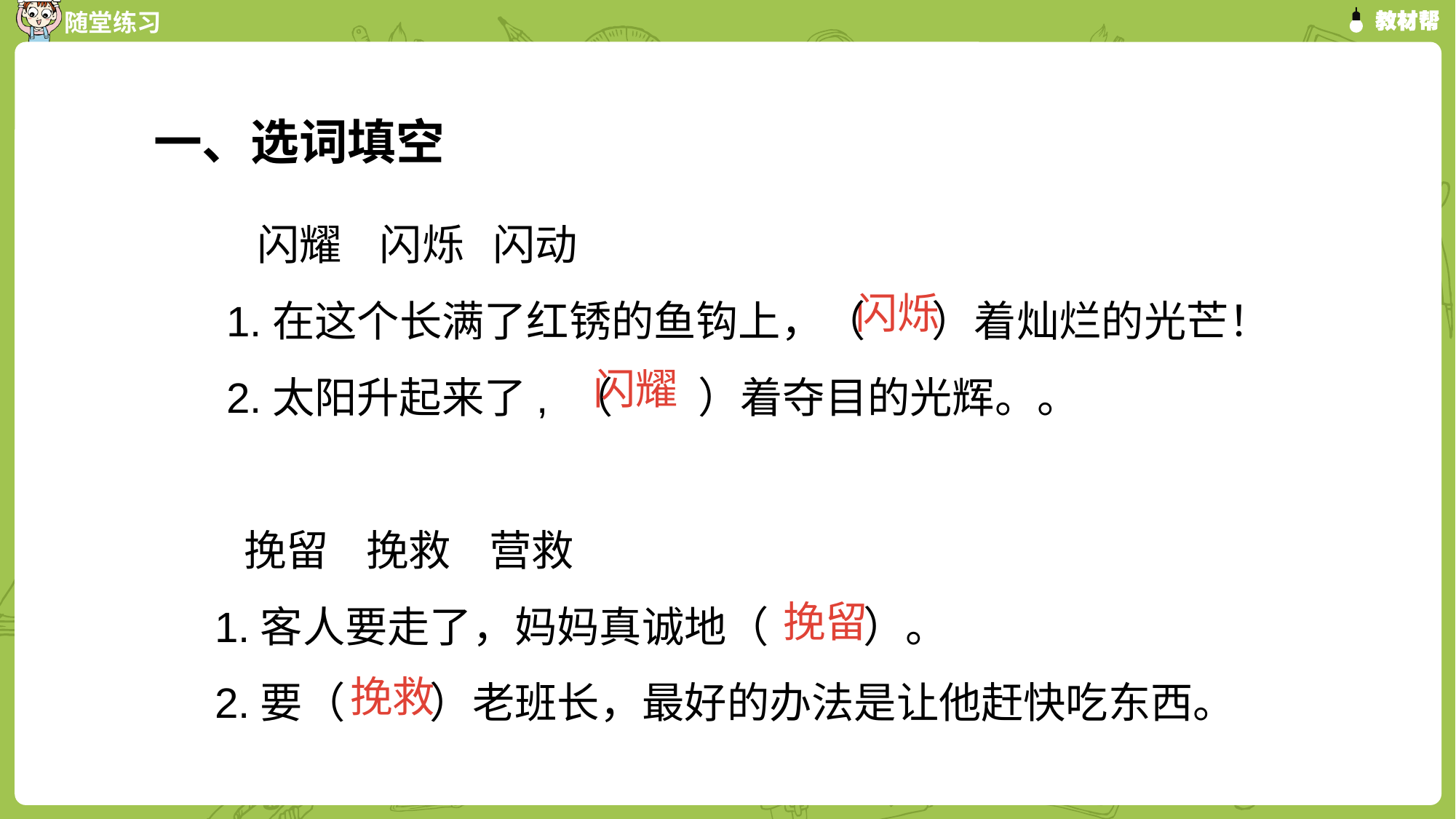

一、选词填空
　闪耀    闪烁   闪动
 1.在这个长满了红锈的鱼钩上，（       ）着灿烂的光芒！
 2.太阳升起来了, （         ）着夺目的光辉。。

  挽留    挽救    营救
1.客人要走了，妈妈真诚地（          ）。
2.要（         ）老班长，最好的办法是让他赶快吃东西。
闪烁
闪耀
挽留
挽救